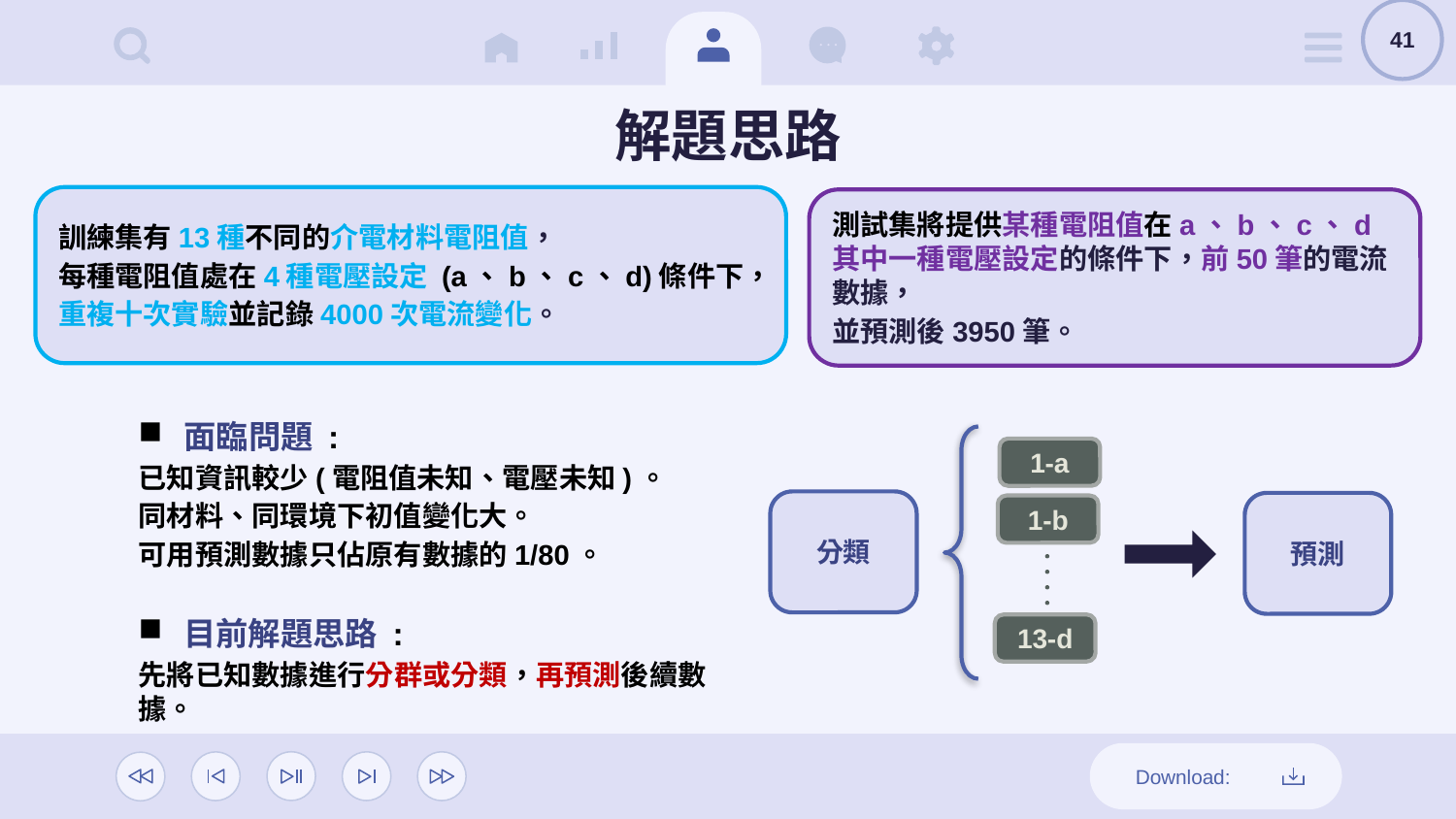

41
# 解題思路
訓練集有13種不同的介電材料電阻值，
每種電阻值處在4種電壓設定 (a、b、c、d)條件下，
重複十次實驗並記錄4000次電流變化。
測試集將提供某種電阻值在a、b、c、d其中一種電壓設定的條件下，前50筆的電流數據，
並預測後3950筆。
面臨問題 :
已知資訊較少(電阻值未知、電壓未知)。
同材料、同環境下初值變化大。
可用預測數據只佔原有數據的1/80。

目前解題思路 :
先將已知數據進行分群或分類，再預測後續數據。

1-a
1-b

13-d
分類
預測